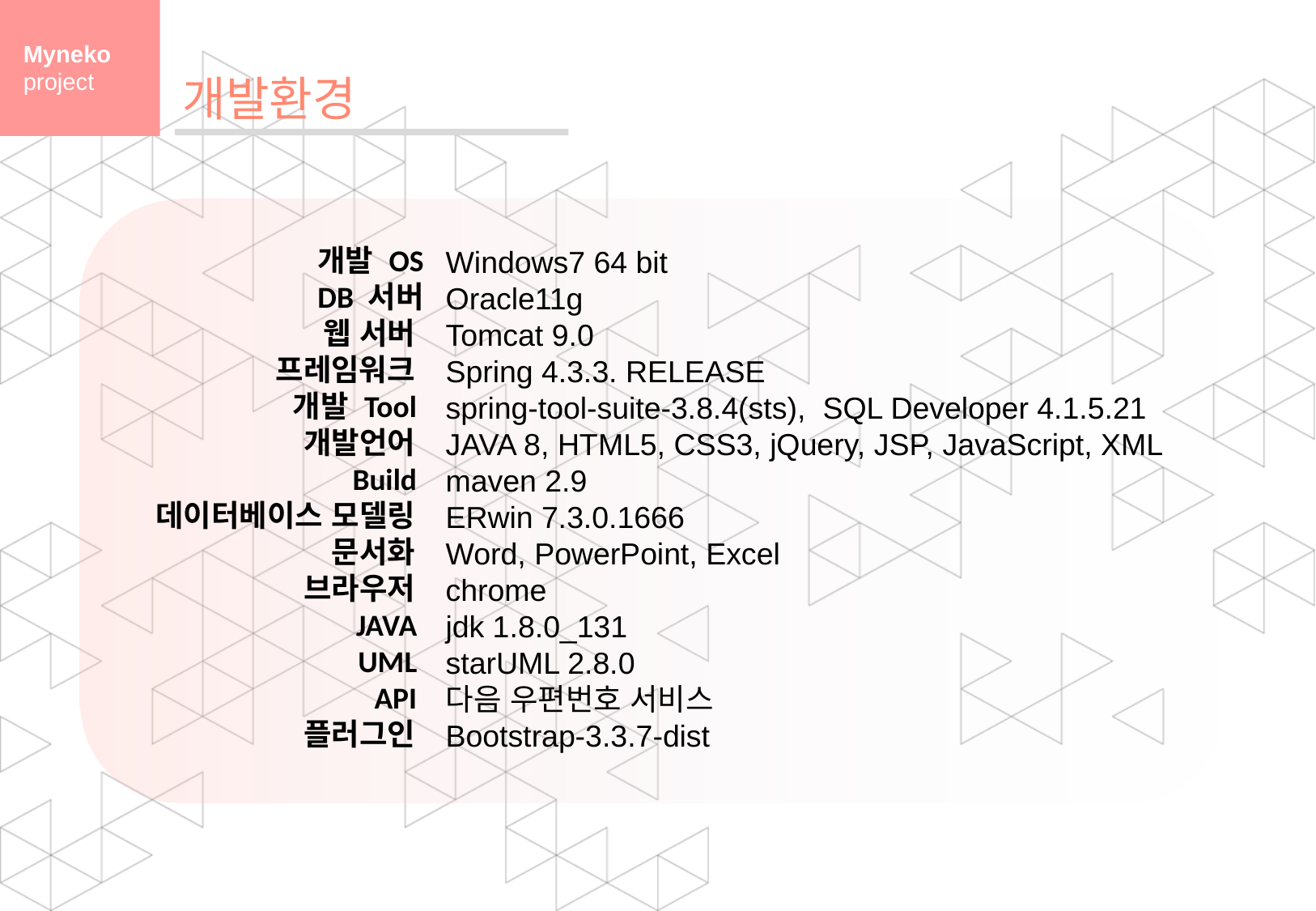

Myneko
project
개발환경

개발 OS
DB 서버
웹 서버
프레임워크
개발 Tool
개발언어
Build
데이터베이스 모델링
문서화
브라우저
JAVA
UML
API
플러그인
Windows7 64 bit
Oracle11g
Tomcat 9.0
Spring 4.3.3. RELEASE
spring-tool-suite-3.8.4(sts),  SQL Developer 4.1.5.21
JAVA 8, HTML5, CSS3, jQuery, JSP, JavaScript, XML
maven 2.9
ERwin 7.3.0.1666
Word, PowerPoint, Excel
chrome
jdk 1.8.0_131
starUML 2.8.0
다음 우편번호 서비스
Bootstrap-3.3.7-dist